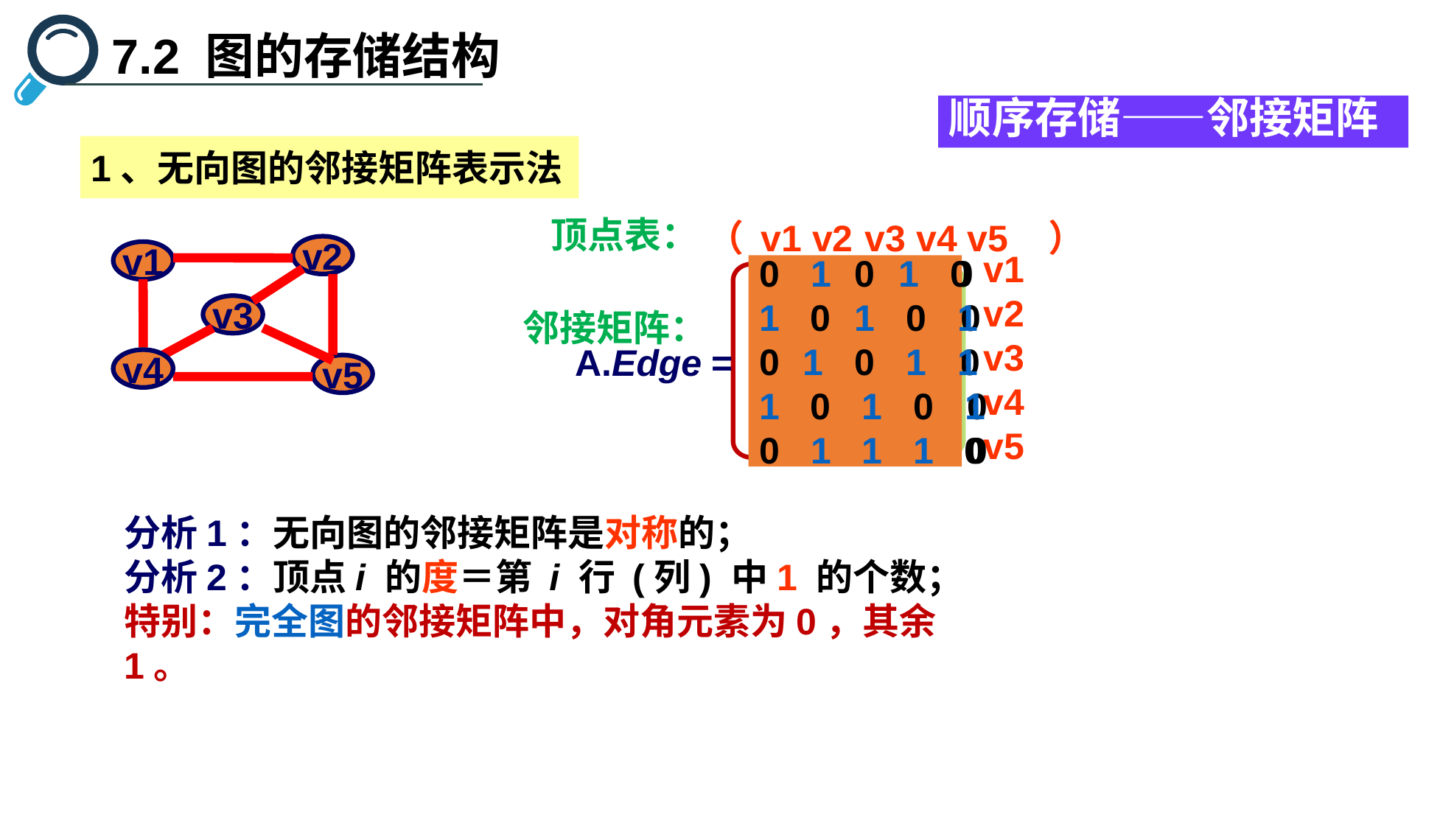

7.2 图的存储结构
顺序存储——邻接矩阵
1、无向图的邻接矩阵表示法
顶点表：
（ v1 v2  v3 v4 v5   ）
v2
v1

v3

v4
v4
v5

v1
v2
v3
v4
v5
0   1    0    1   0
1   0    1   0   1
0    1   0   1   1
1   0   1   0   1
0   1   1   1   0

0   0    0    0   0
0   0    0   0   0
0    0   0   0   0
0   0   0   0   0
0   0   0   0   0

邻接矩阵：
A.Edge =
分析1：无向图的邻接矩阵是对称的；
分析2：顶点i 的度＝第 i 行 (列) 中1 的个数；
特别：完全图的邻接矩阵中，对角元素为0，其余1。